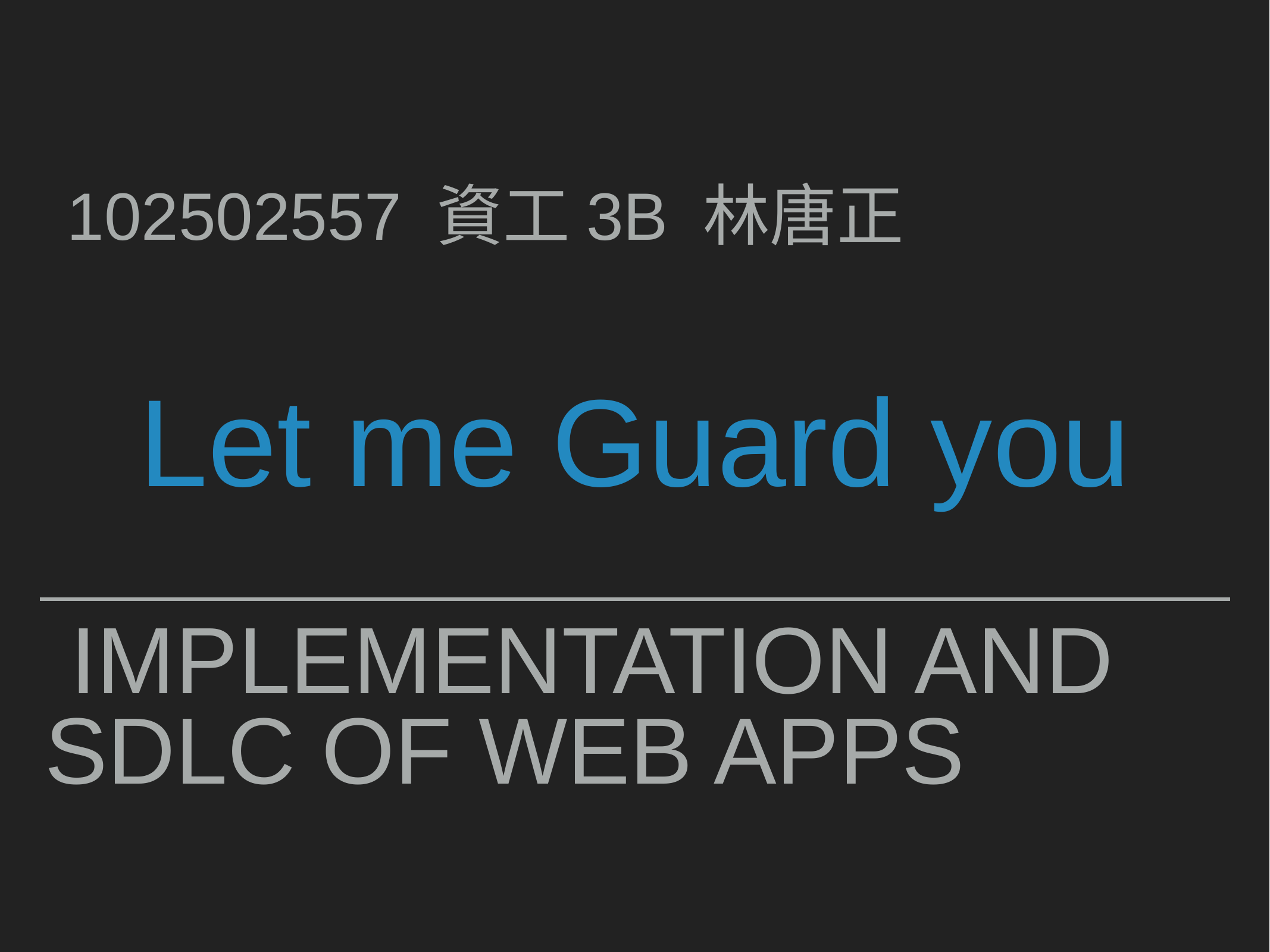

102502557 資工3B 林唐正
Let me Guard you
# Implementation and SDLC of Web Apps